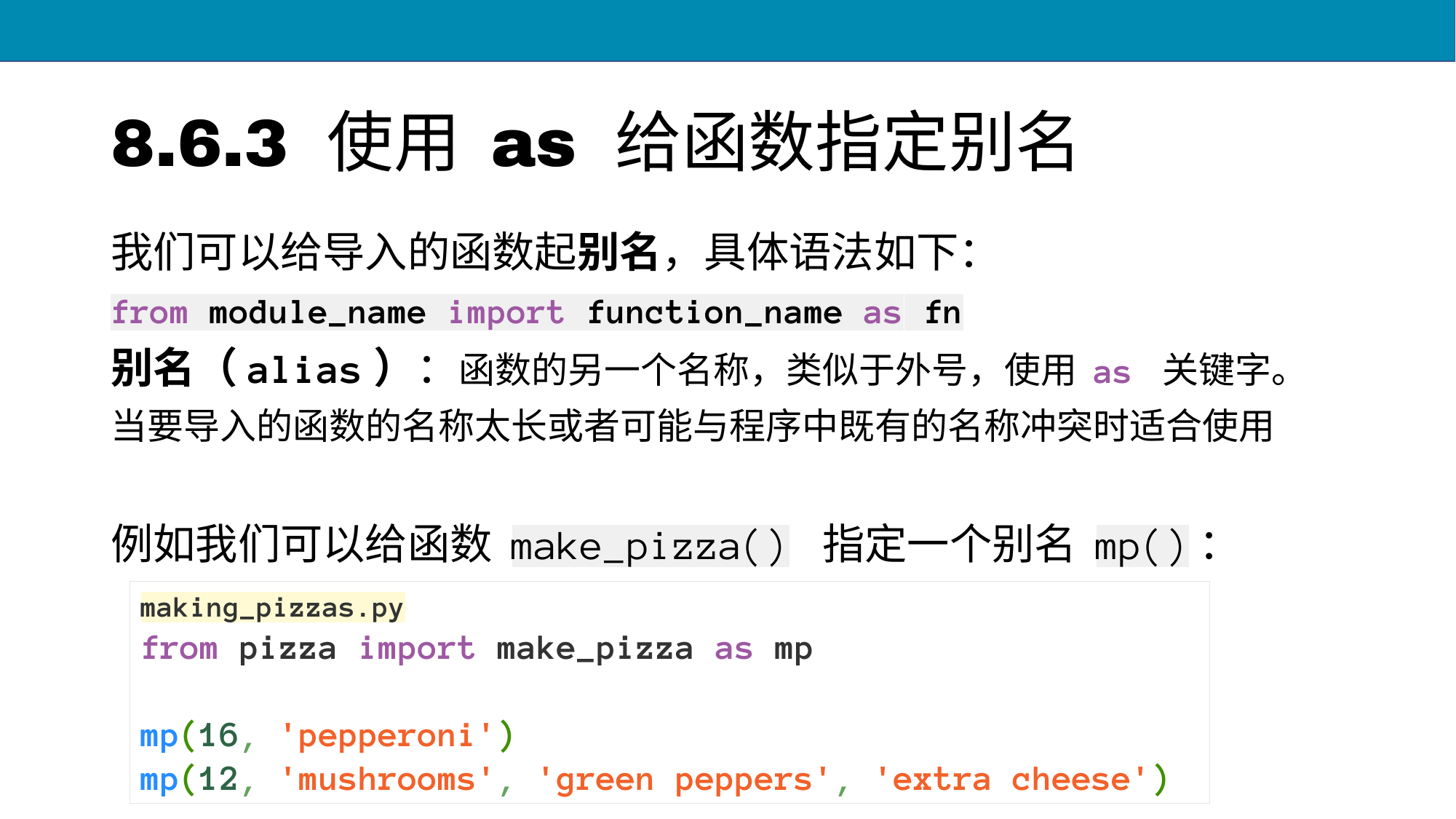

# 8.6.3 使用 as 给函数指定别名
我们可以给导入的函数起别名，具体语法如下：
from module_name import function_name as fn
别名（alias）：函数的另一个名称，类似于外号，使用 as 关键字。
当要导入的函数的名称太长或者可能与程序中既有的名称冲突时适合使用

例如我们可以给函数 make_pizza() 指定一个别名 mp()：
making_pizzas.py
from pizza import make_pizza as mp
mp(16, 'pepperoni')
mp(12, 'mushrooms', 'green peppers', 'extra cheese')